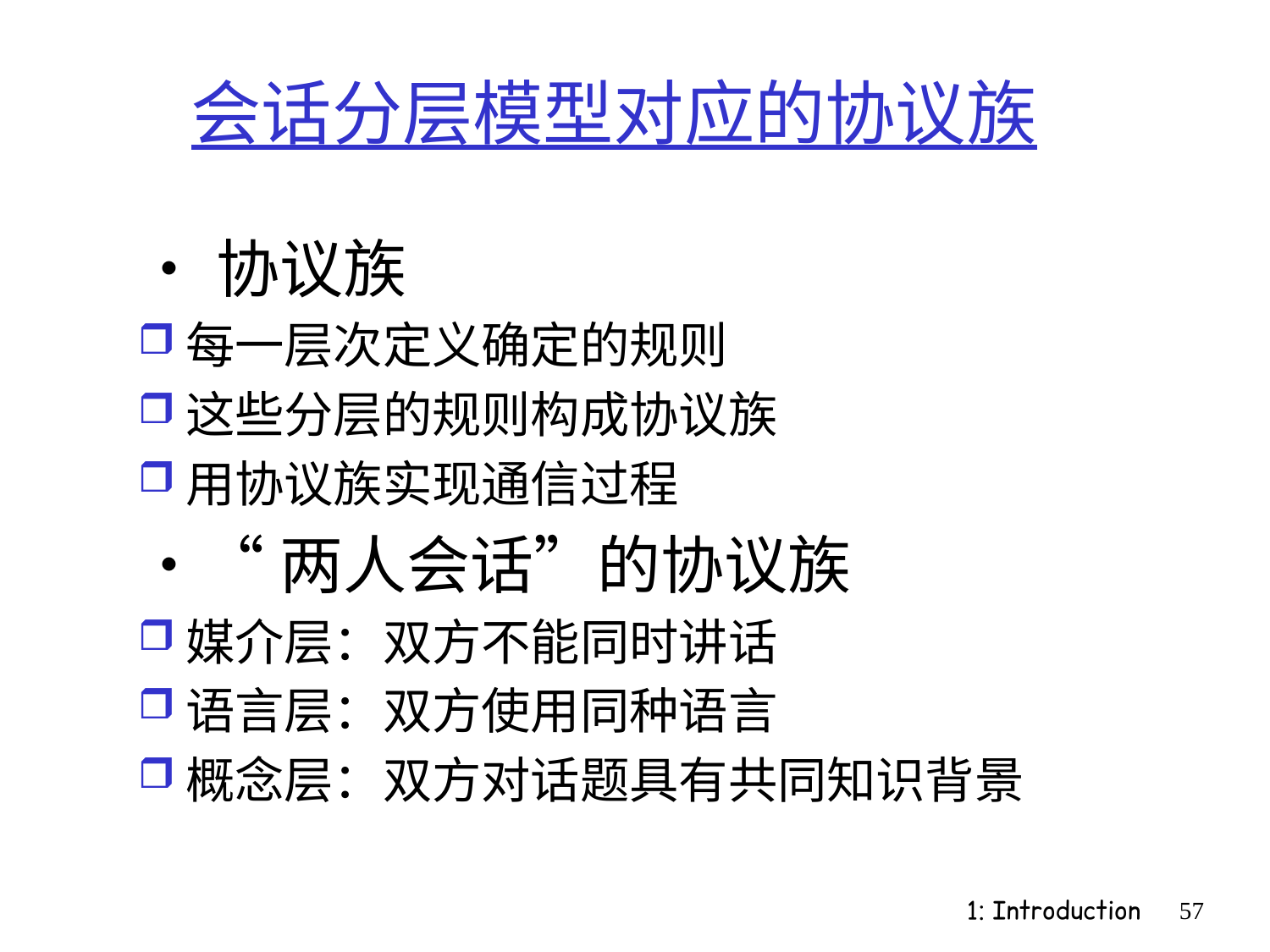

# 会话分层模型对应的协议族
•协议族
每一层次定义确定的规则
这些分层的规则构成协议族
用协议族实现通信过程
•“两人会话”的协议族
媒介层：双方不能同时讲话
语言层：双方使用同种语言
概念层：双方对话题具有共同知识背景
1: Introduction
57